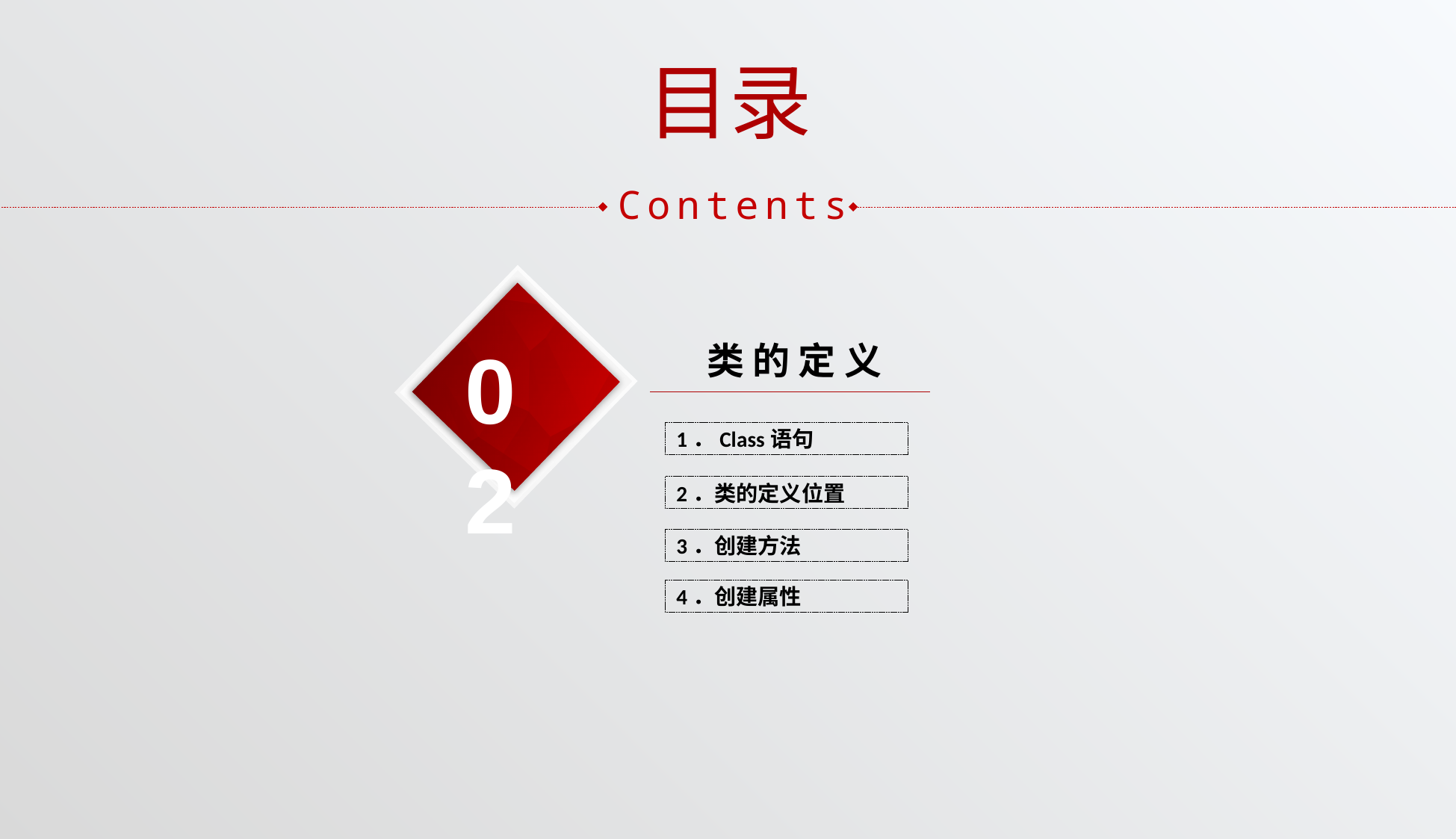

目录
Contents

02
 类 的 定 义
1．Class语句
2．类的定义位置
3．创建方法
4．创建属性